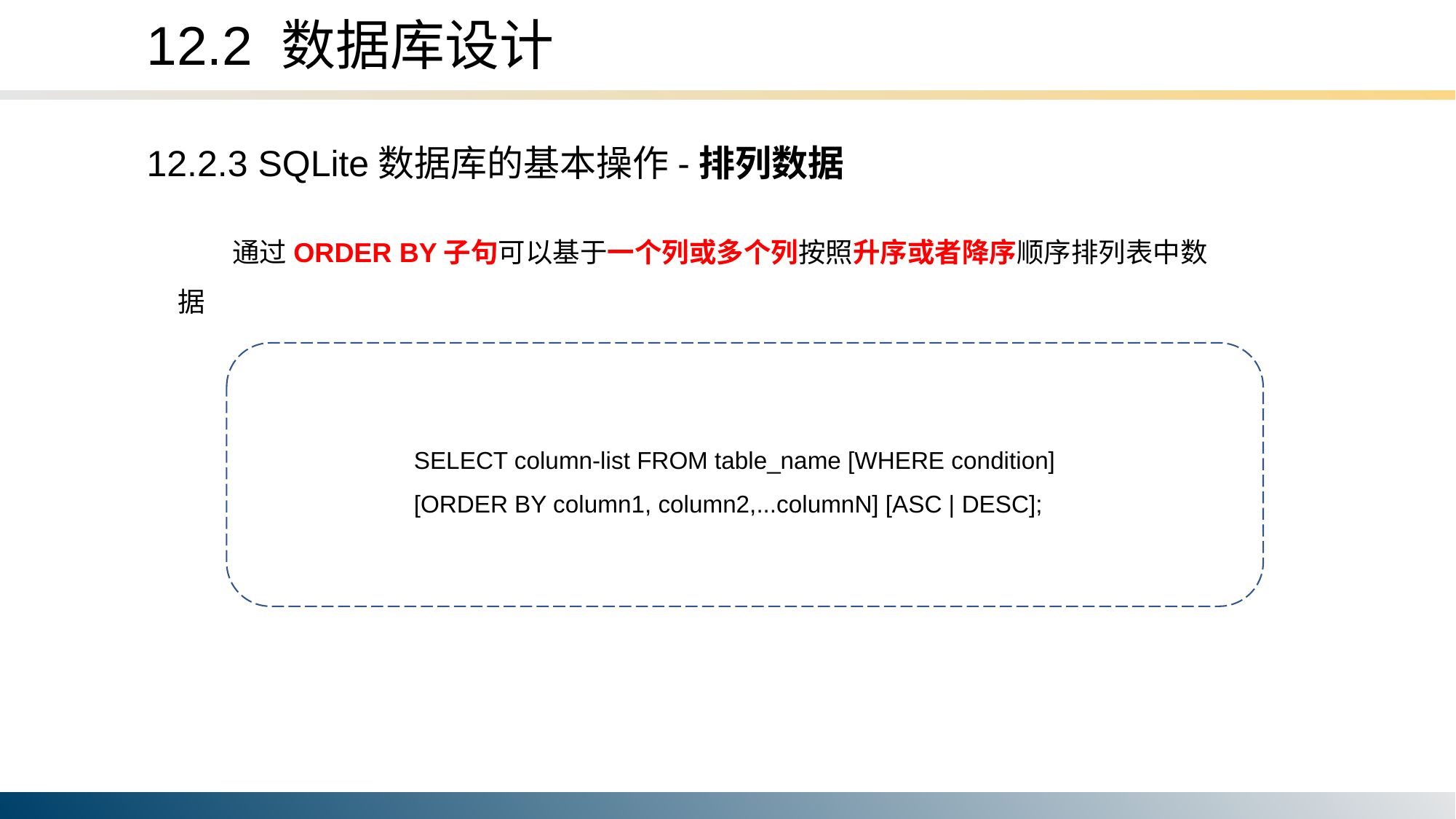

12.2 数据库设计
12.2.3 SQLite数据库的基本操作-排列数据
通过ORDER BY子句可以基于一个列或多个列按照升序或者降序顺序排列表中数据

SELECT column-list FROM table_name [WHERE condition] [ORDER BY column1, column2,...columnN] [ASC | DESC];